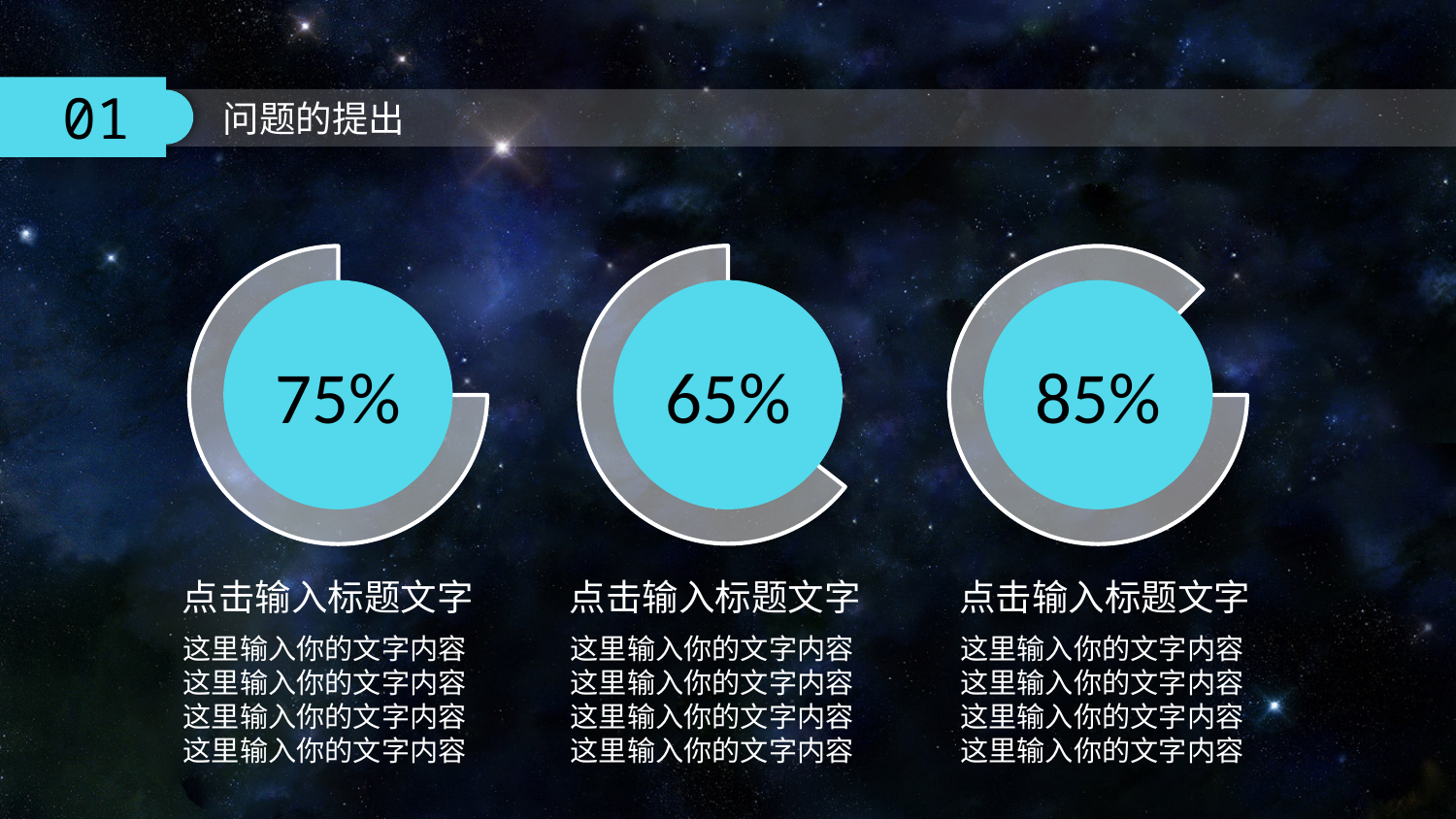

65%

75%

85%
点击输入标题文字
这里输入你的文字内容
这里输入你的文字内容
这里输入你的文字内容
这里输入你的文字内容
点击输入标题文字
这里输入你的文字内容
这里输入你的文字内容
这里输入你的文字内容
这里输入你的文字内容
点击输入标题文字
这里输入你的文字内容
这里输入你的文字内容
这里输入你的文字内容
这里输入你的文字内容